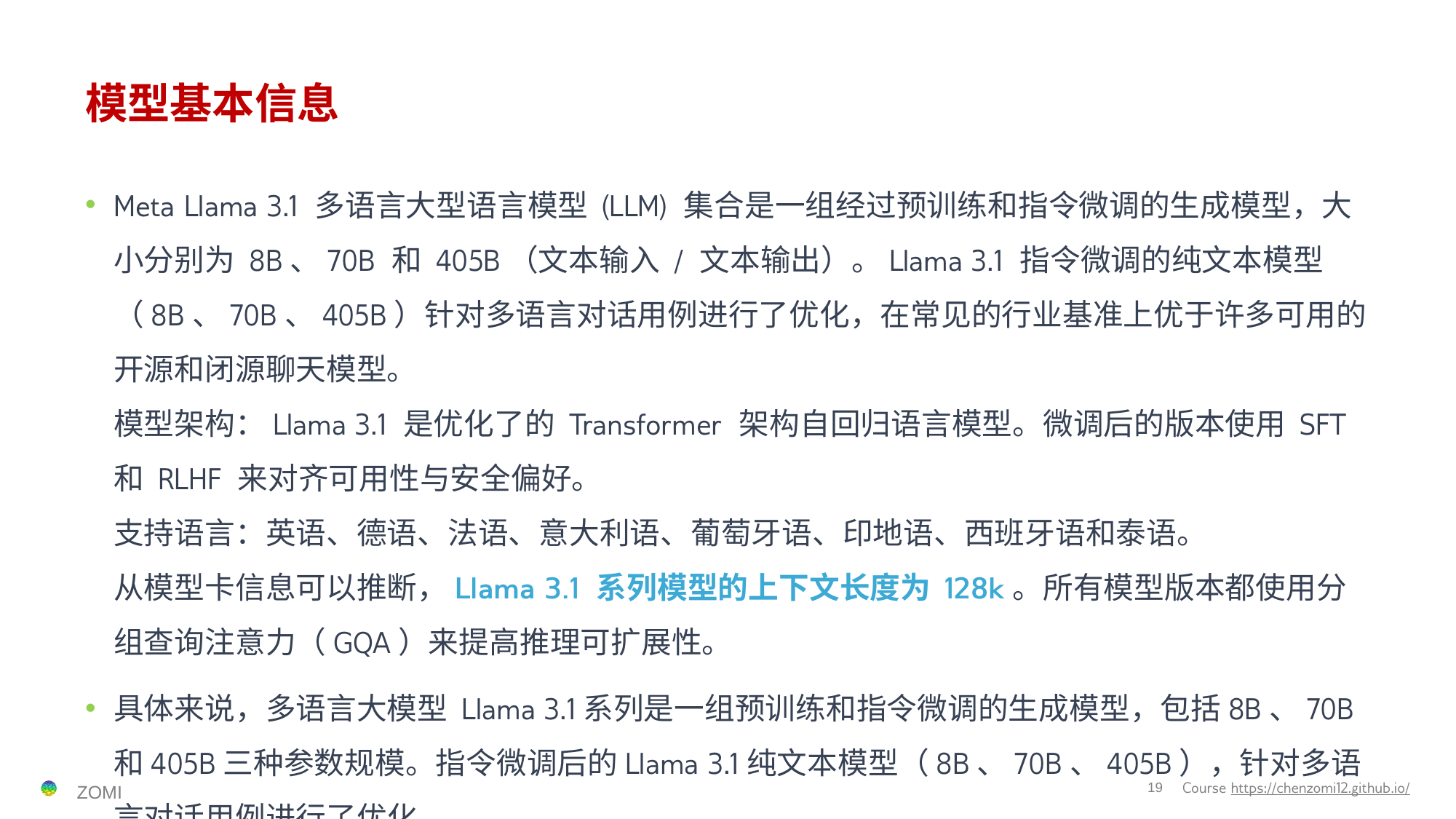

# 模型基本信息
Meta Llama 3.1 多语言大型语言模型 (LLM) 集合是一组经过预训练和指令微调的生成模型，大小分别为 8B、70B 和 405B（文本输入 / 文本输出）。Llama 3.1 指令微调的纯文本模型（8B、70B、405B）针对多语言对话用例进行了优化，在常见的行业基准上优于许多可用的开源和闭源聊天模型。
模型架构：Llama 3.1 是优化了的 Transformer 架构自回归语言模型。微调后的版本使用 SFT 和 RLHF 来对齐可用性与安全偏好。
支持语言：英语、德语、法语、意大利语、葡萄牙语、印地语、西班牙语和泰语。
从模型卡信息可以推断，Llama 3.1 系列模型的上下文长度为 128k。所有模型版本都使用分组查询注意力（GQA）来提高推理可扩展性。
具体来说，多语言大模型 Llama 3.1系列是一组预训练和指令微调的生成模型，包括8B、70B和405B三种参数规模。指令微调后的Llama 3.1纯文本模型（8B、70B、405B），针对多语言对话用例进行了优化。